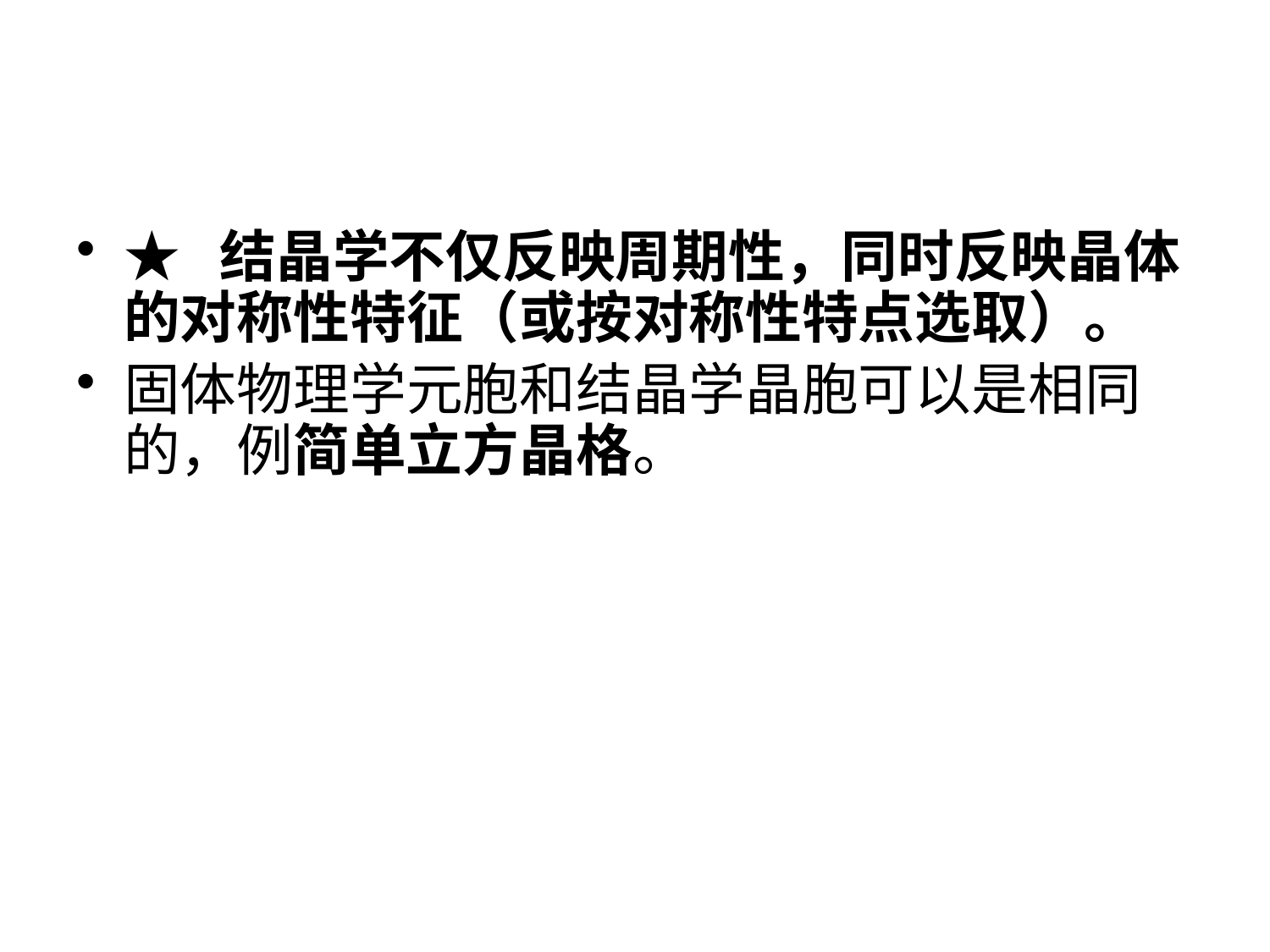

★  结晶学不仅反映周期性，同时反映晶体的对称性特征（或按对称性特点选取）。
固体物理学元胞和结晶学晶胞可以是相同的，例简单立方晶格。